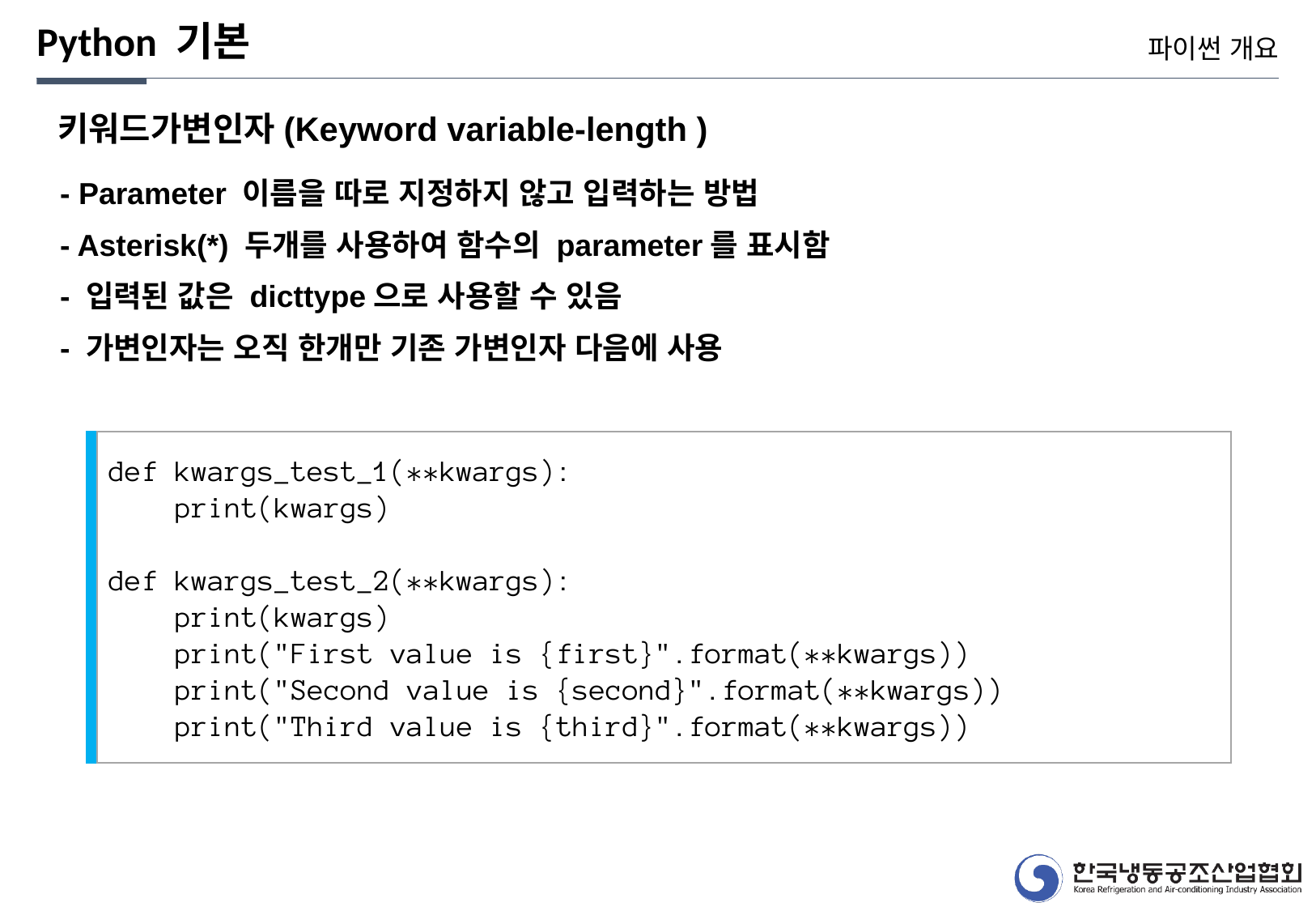

Python 기본
파이썬 개요
키워드가변인자(Keyword variable-length )
- Parameter 이름을 따로 지정하지 않고 입력하는 방법
- Asterisk(*) 두개를 사용하여 함수의 parameter를 표시함
- 입력된 값은 dicttype으로 사용할 수 있음
- 가변인자는 오직 한개만 기존 가변인자 다음에 사용

def kwargs_test_1(**kwargs):
    print(kwargs)

def kwargs_test_2(**kwargs):
    print(kwargs)
    print("First value is {first}".format(**kwargs))
    print("Second value is {second}".format(**kwargs))
    print("Third value is {third}".format(**kwargs))